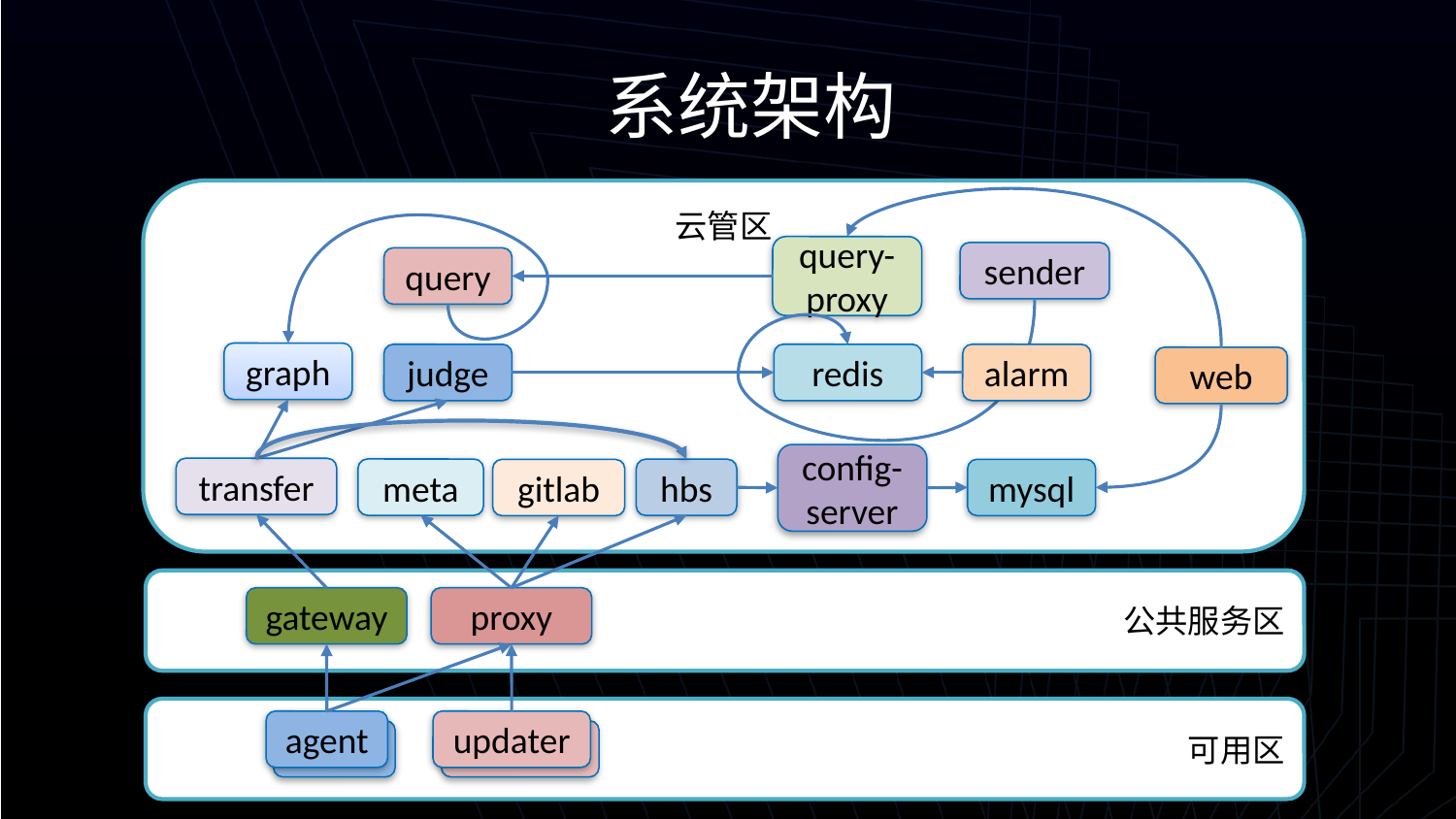

系统架构
云管区
query-proxy
sender
query
graph
alarm
redis
judge
web
config-server
transfer
meta
hbs
mysql
gitlab
公共服务区
gateway
proxy
可用区
agent
updater